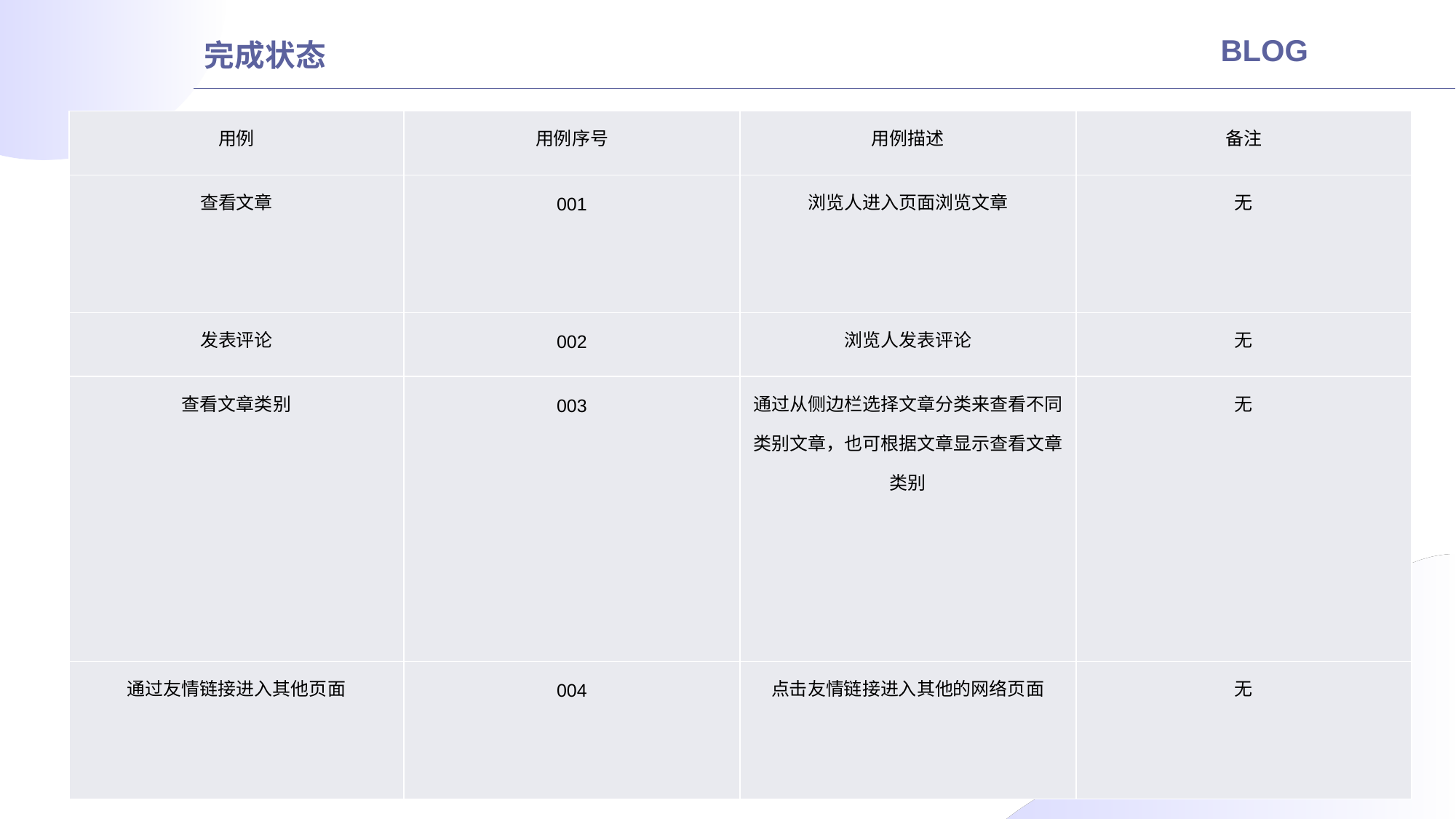

完成状态
BLOG
| 用例 | 用例序号 | 用例描述 | 备注 |
| --- | --- | --- | --- |
| 查看文章 | 001 | 浏览人进入页面浏览文章 | 无 |
| 发表评论 | 002 | 浏览人发表评论 | 无 |
| 查看文章类别 | 003 | 通过从侧边栏选择文章分类来查看不同类别文章，也可根据文章显示查看文章类别 | 无 |
| 通过友情链接进入其他页面 | 004 | 点击友情链接进入其他的网络页面 | 无 |

02